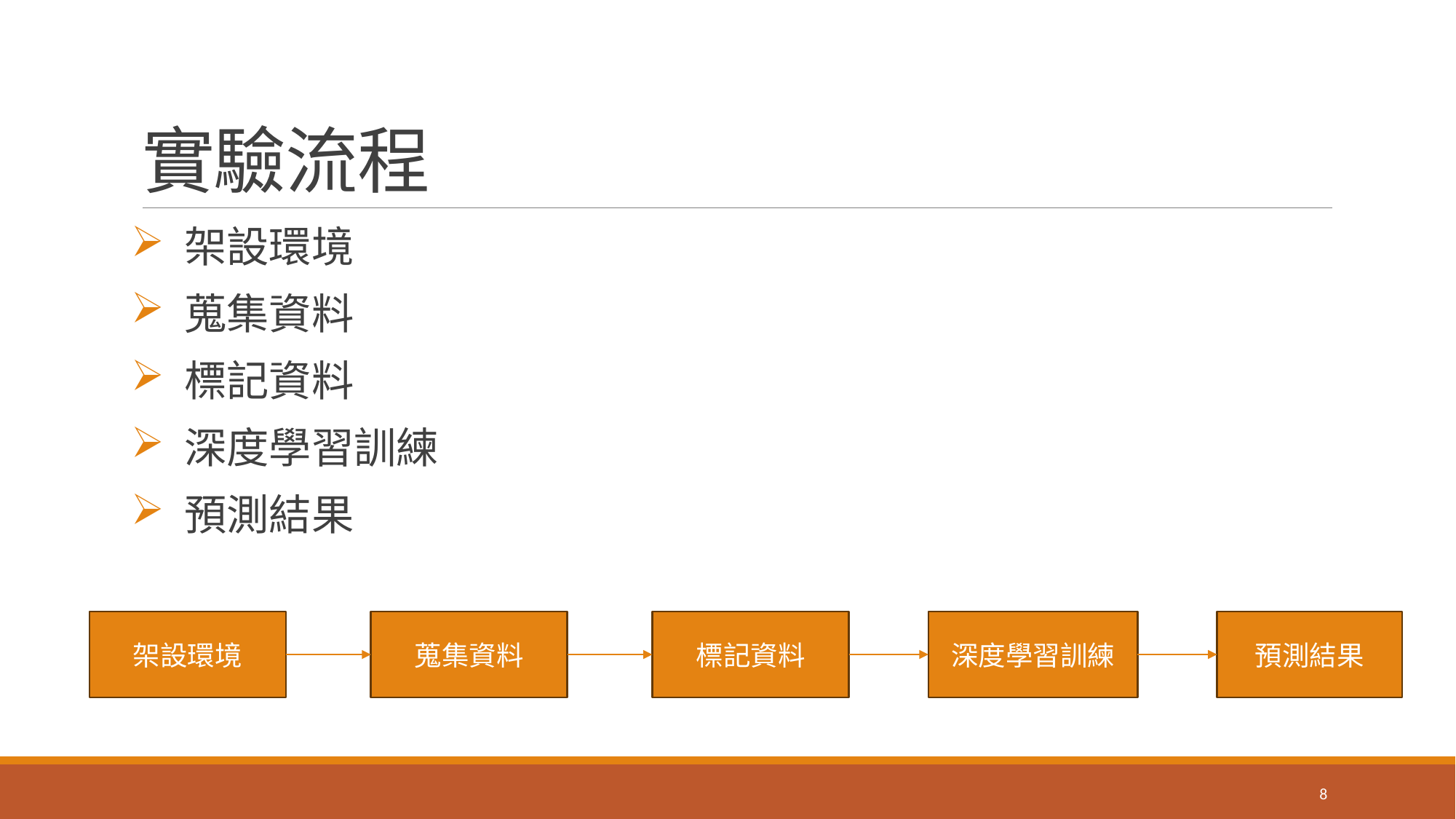

# 實驗流程
 架設環境
 蒐集資料
 標記資料
 深度學習訓練
 預測結果

蒐集資料
標記資料
深度學習訓練
預測結果
架設環境
8